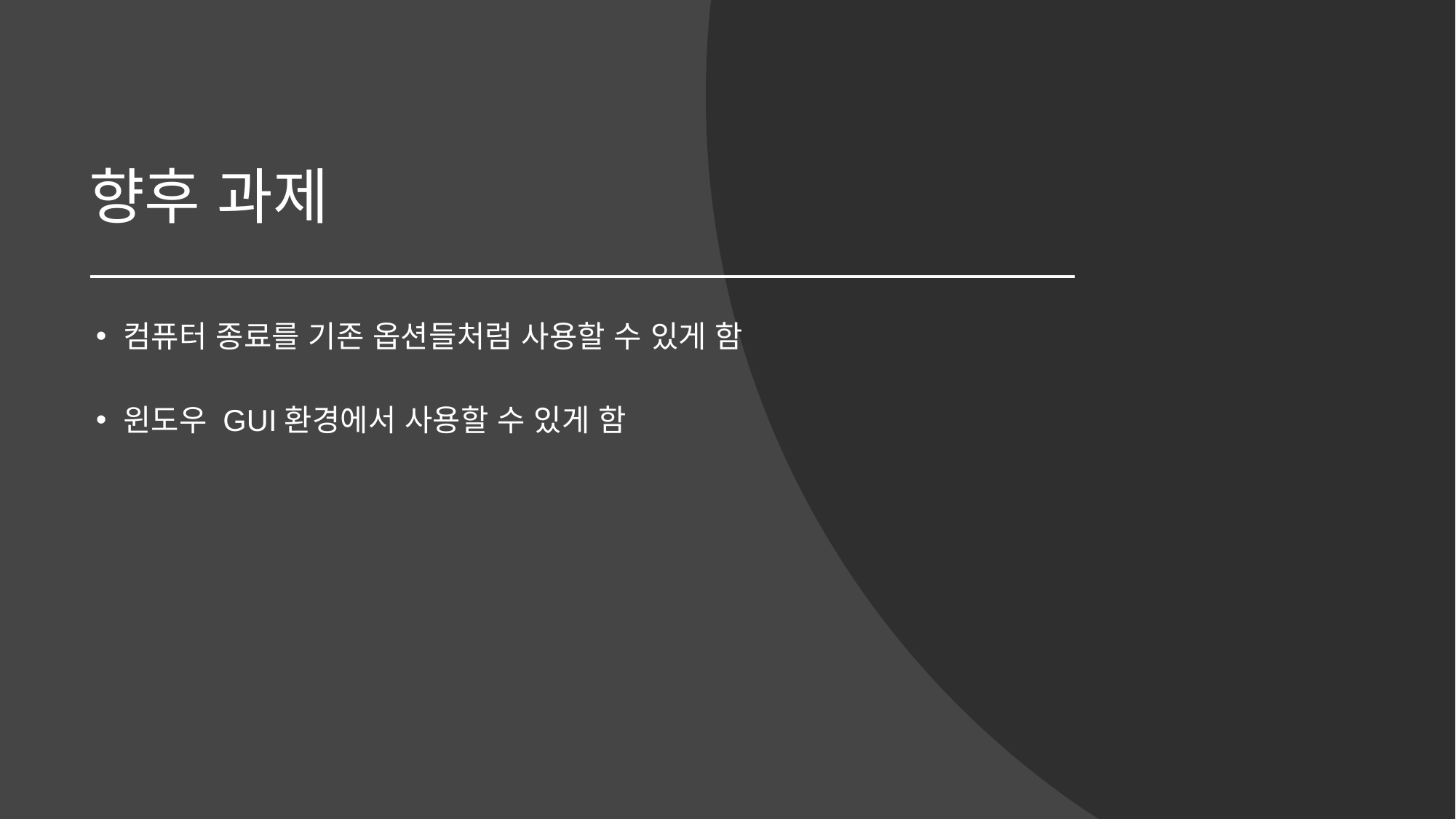

# 향후 과제
컴퓨터 종료를 기존 옵션들처럼 사용할 수 있게 함

윈도우 GUI환경에서 사용할 수 있게 함